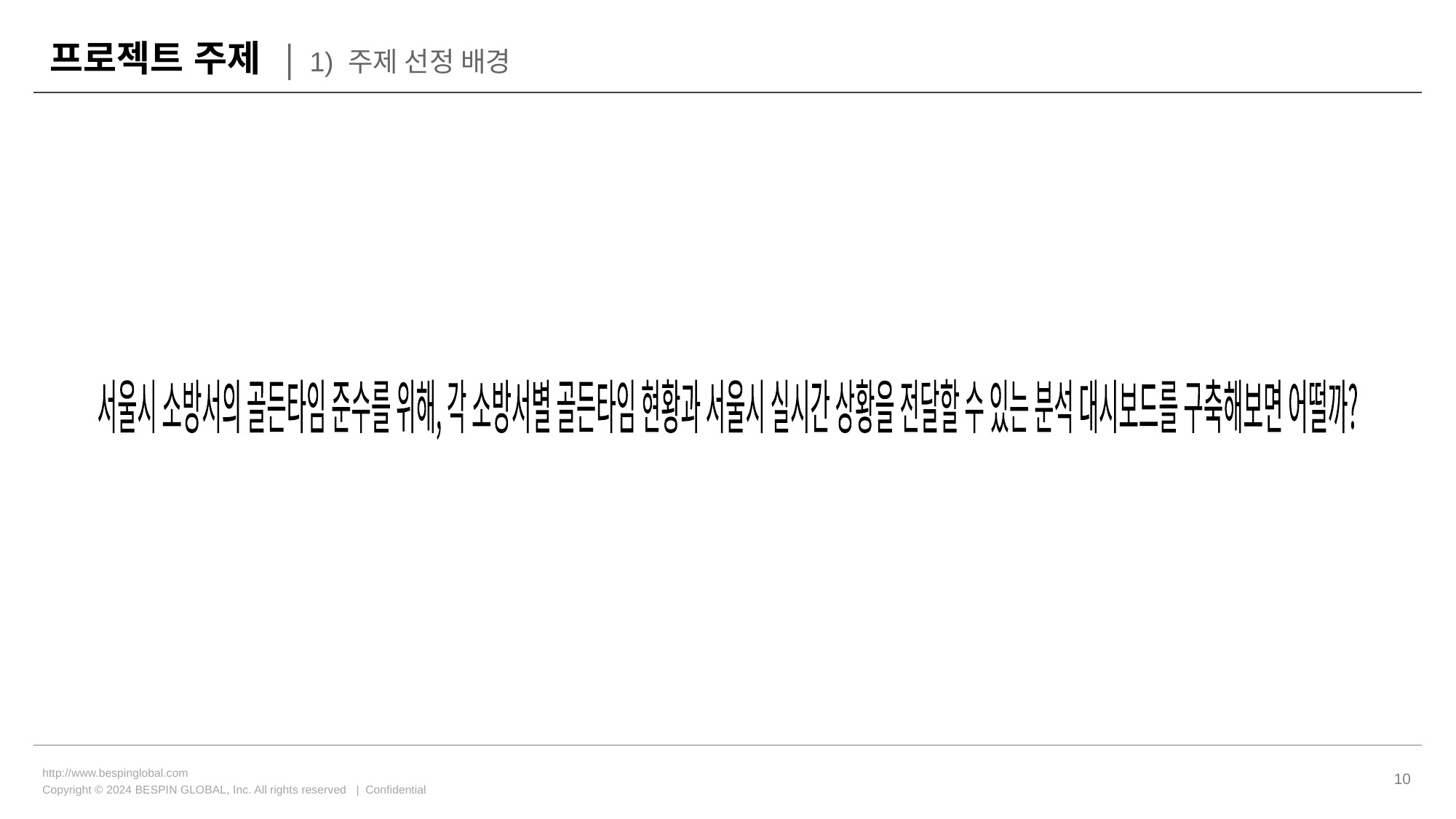

# 프로젝트 주제 | 1) 주제 선정 배경
서울시 소방서의 골든타임 준수를 위해,
각 소방서별 골든타임 현황과 서울시 실시간 상황을 전달할 수 있는 분석 대시보드를 구축해보면 어떨까?